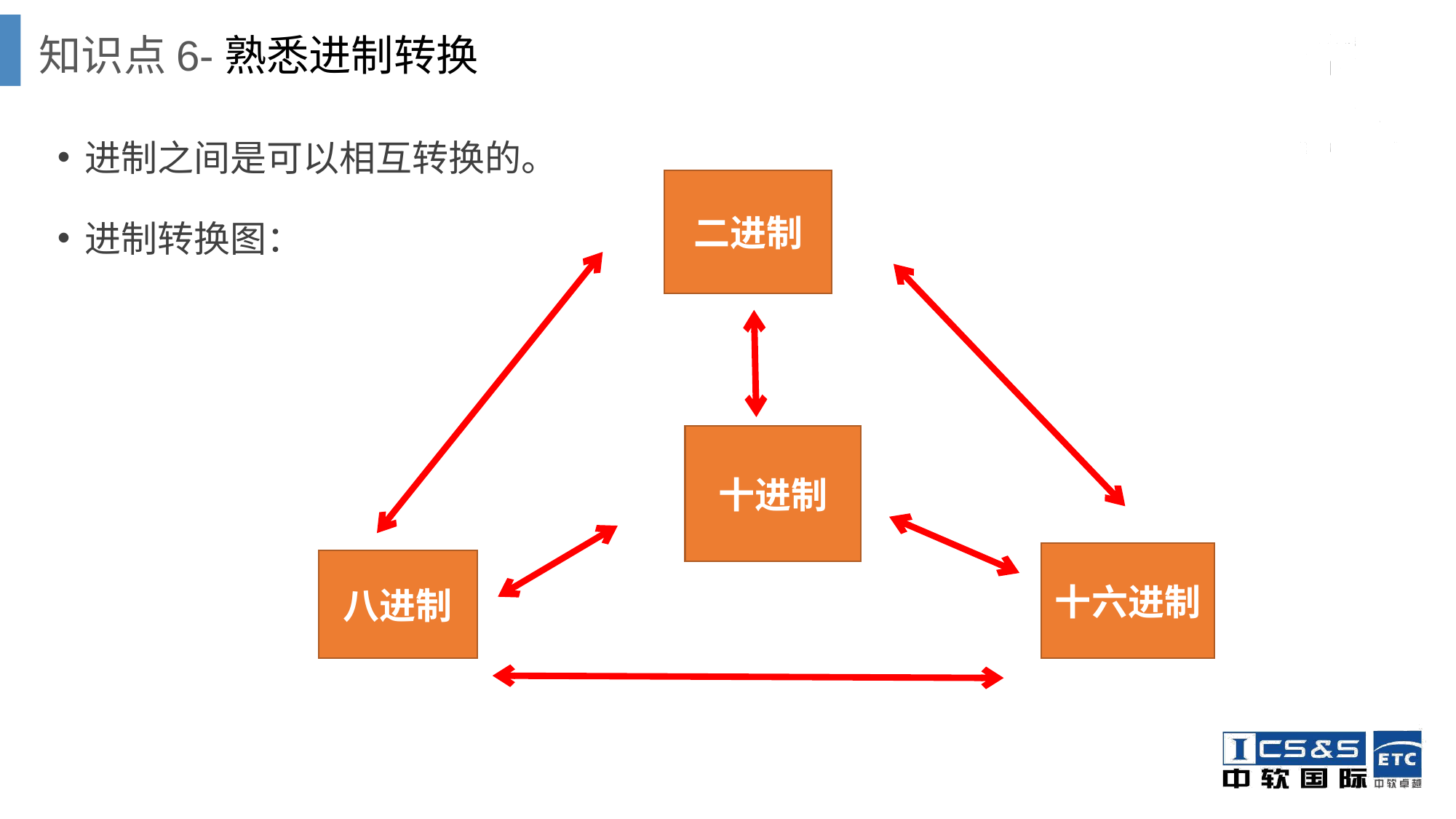

知识点6-熟悉进制转换
进制之间是可以相互转换的。
进制转换图：

二进制
十进制
十六进制
八进制